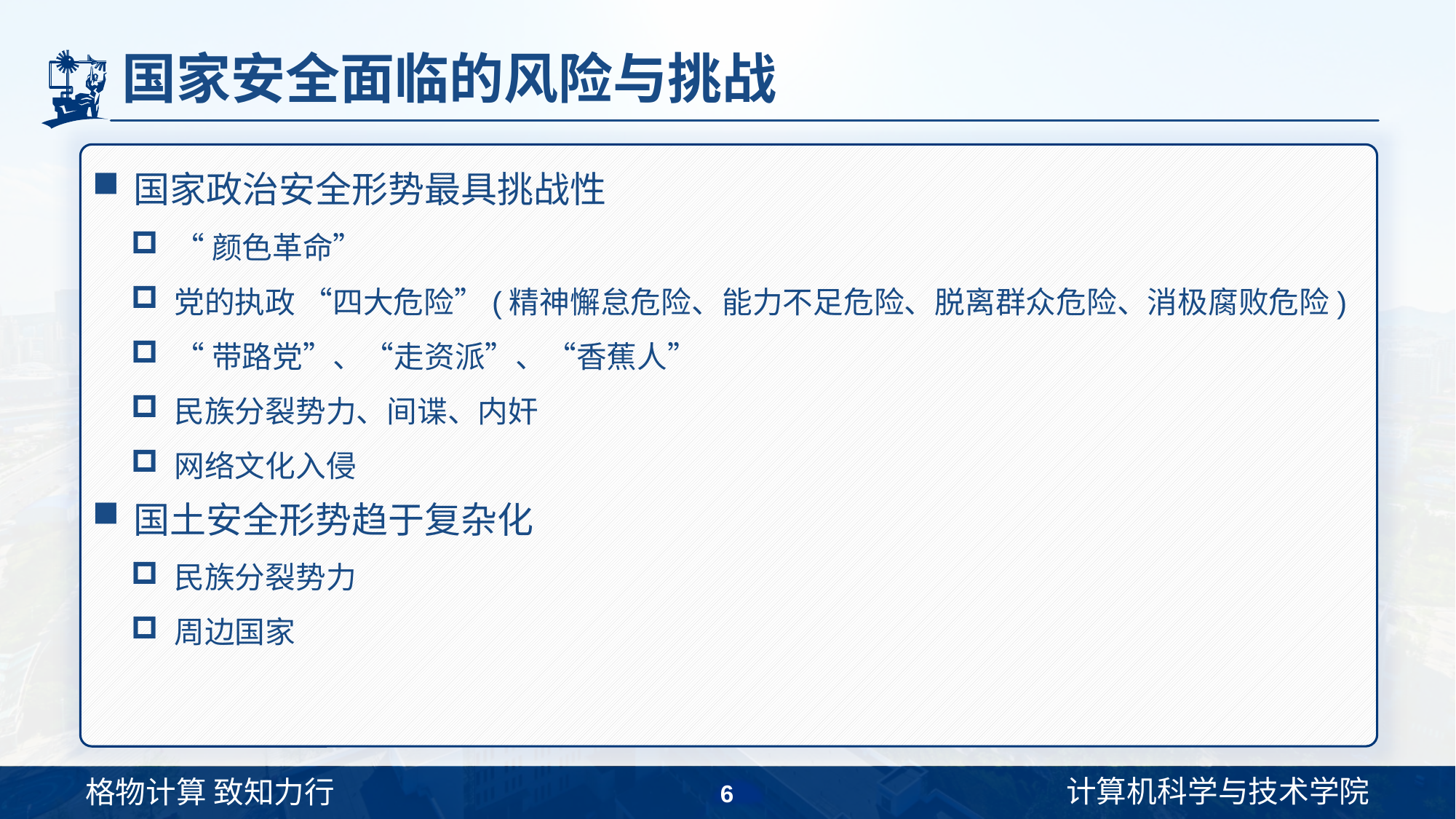

# 国家安全面临的风险与挑战
国家政治安全形势最具挑战性
“颜色革命”
党的执政 “四大危险”(精神懈怠危险、能力不足危险、脱离群众危险、消极腐败危险)
“带路党”、“走资派”、“香蕉人”
民族分裂势力、间谍、内奸
网络文化入侵
国土安全形势趋于复杂化
民族分裂势力
周边国家
6